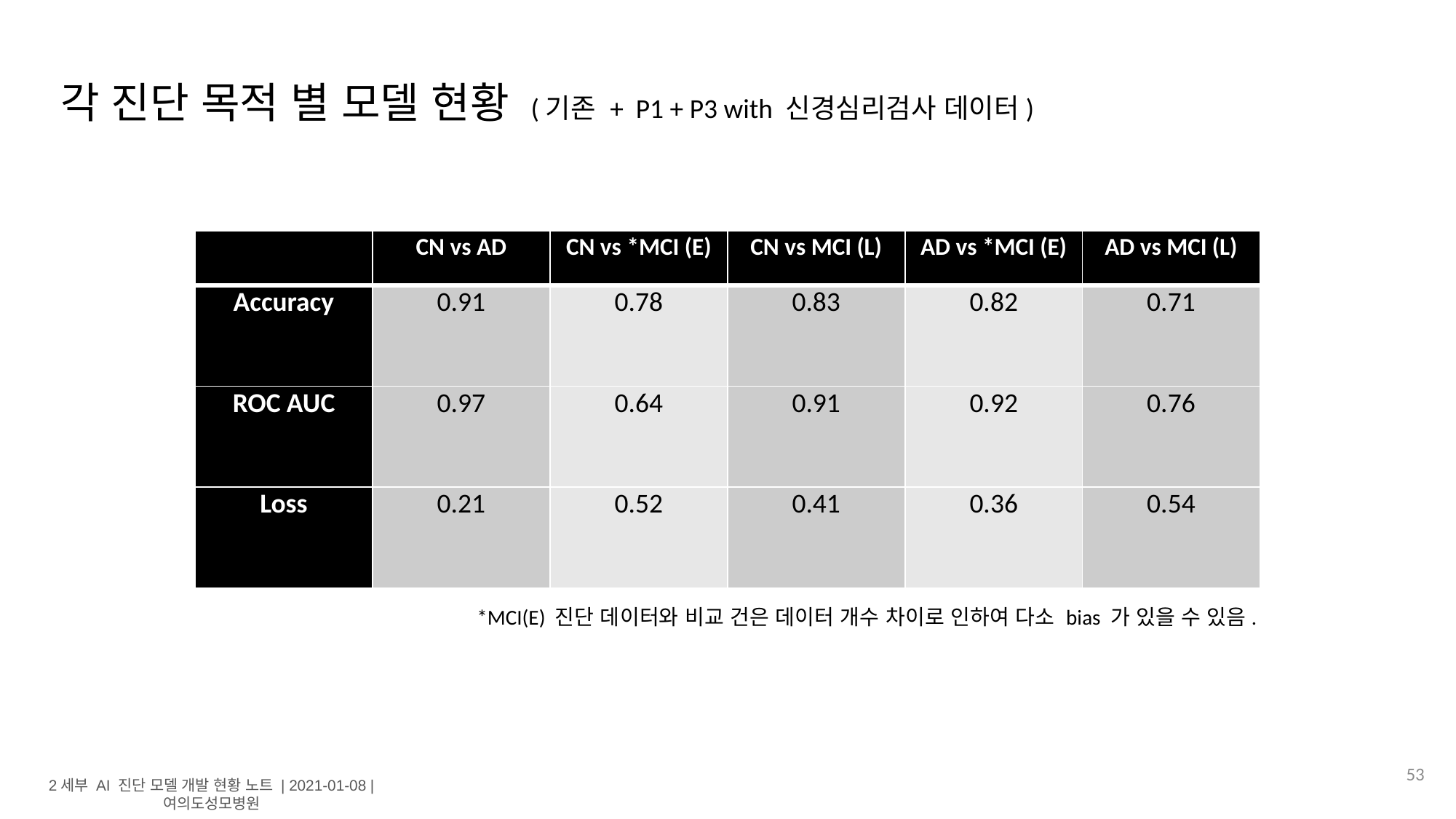

# 각 진단 목적 별 모델 현황 (기존 +  P1 + P3 with 신경심리검사 데이터)
|  | CN vs AD | CN vs \*MCI (E) | CN vs MCI (L) | AD vs \*MCI (E) | AD vs MCI (L) |
| --- | --- | --- | --- | --- | --- |
| Accuracy | 0.91 | 0.78 | 0.83 | 0.82 | 0.71 |
| ROC AUC | 0.97 | 0.64 | 0.91 | 0.92 | 0.76 |
| Loss | 0.21 | 0.52 | 0.41 | 0.36 | 0.54 |
*MCI(E) 진단 데이터와 비교 건은 데이터 개수 차이로 인하여 다소 bias 가 있을 수 있음.
53
2세부 AI 진단 모델 개발 현황 노트 | 2021-01-08 | 여의도성모병원